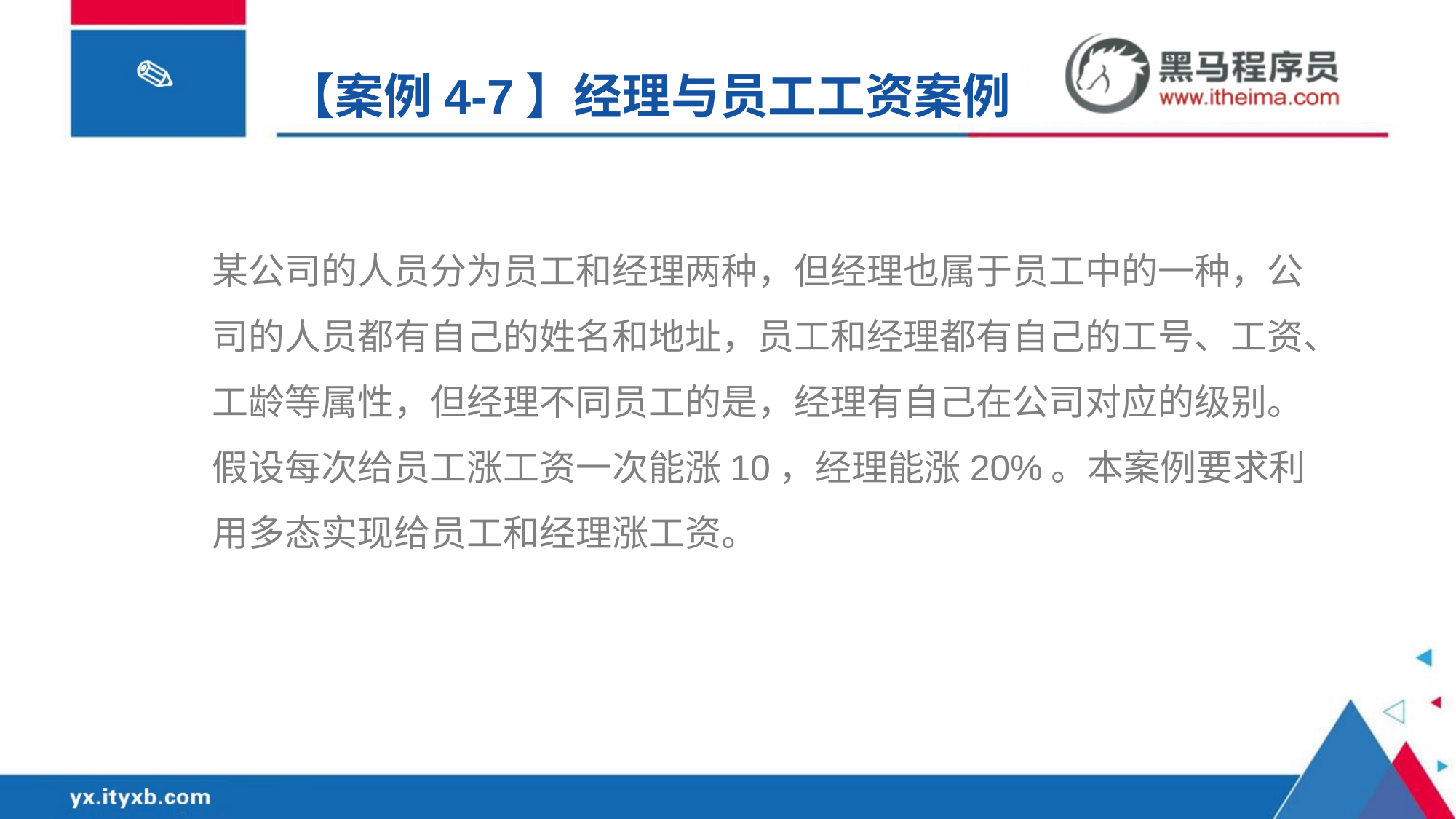

【案例4-7】经理与员工工资案例
某公司的人员分为员工和经理两种，但经理也属于员工中的一种，公司的人员都有自己的姓名和地址，员工和经理都有自己的工号、工资、工龄等属性，但经理不同员工的是，经理有自己在公司对应的级别。假设每次给员工涨工资一次能涨10，经理能涨20%。本案例要求利用多态实现给员工和经理涨工资。